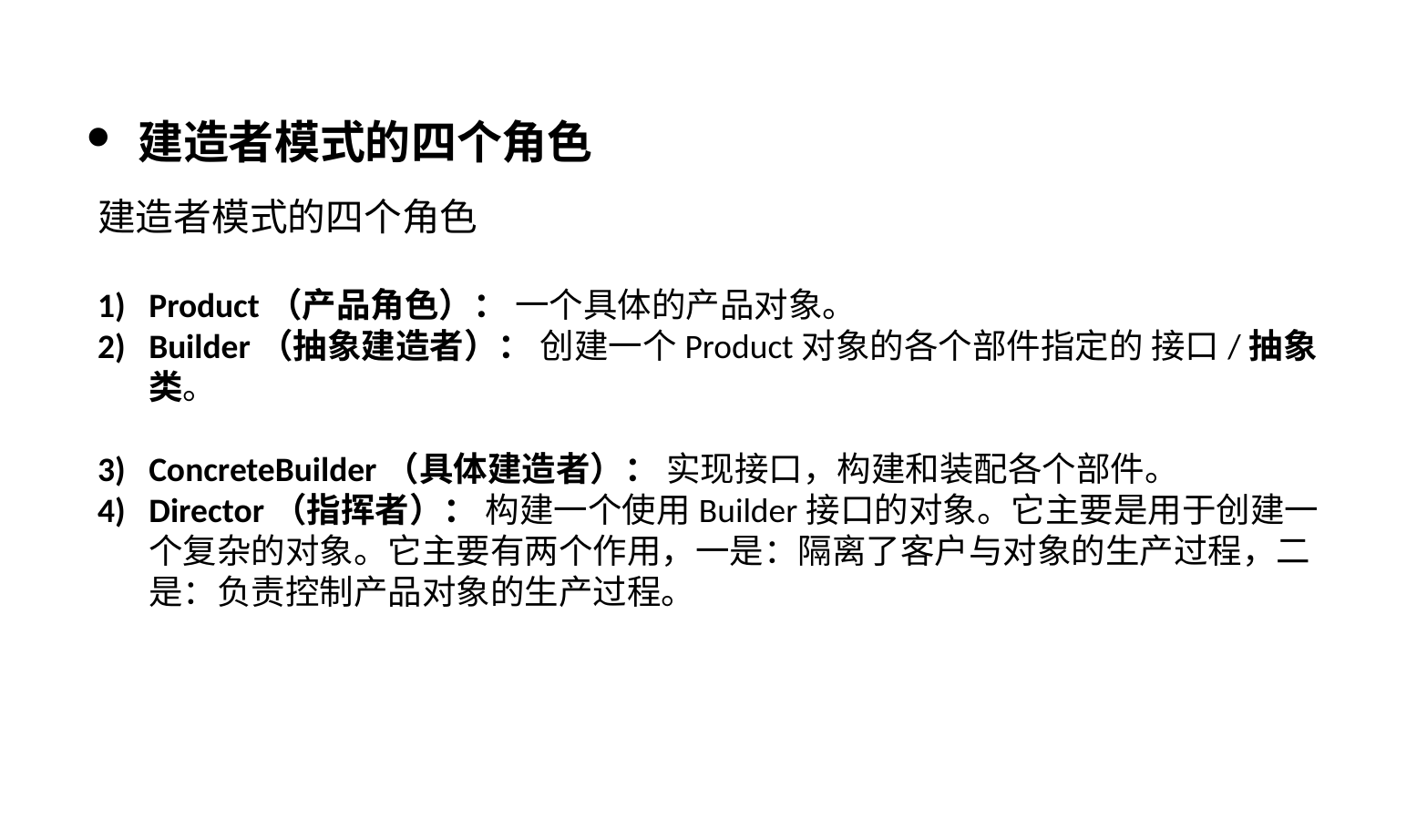

建造者模式的四个角色

建造者模式的四个角色

Product（产品角色）： 一个具体的产品对象。
Builder（抽象建造者）： 创建一个Product对象的各个部件指定的 接口/抽象类。

ConcreteBuilder（具体建造者）： 实现接口，构建和装配各个部件。
Director（指挥者）： 构建一个使用Builder接口的对象。它主要是用于创建一个复杂的对象。它主要有两个作用，一是：隔离了客户与对象的生产过程，二是：负责控制产品对象的生产过程。